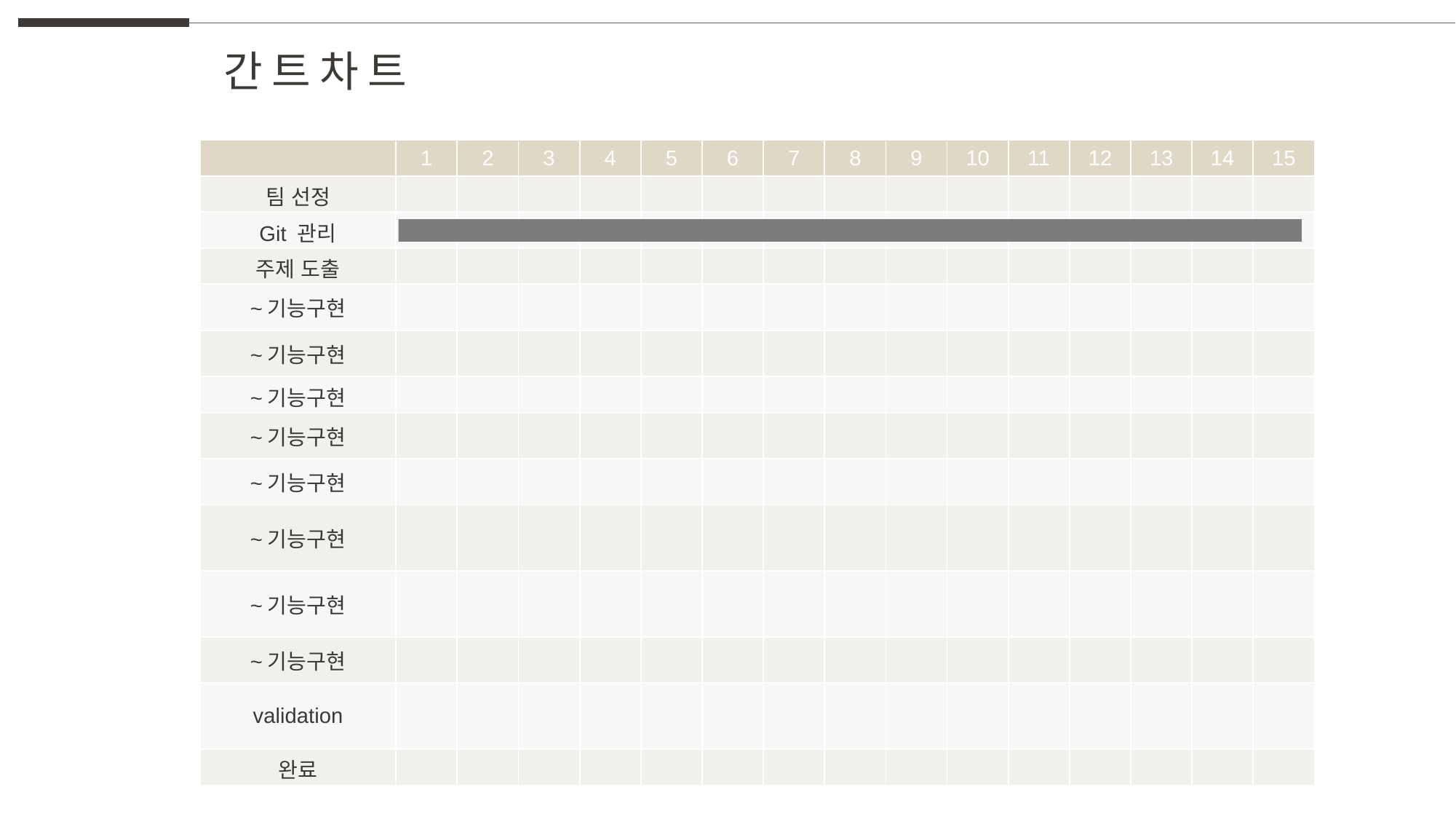

간트차트
|  | 1 | 2 | 3 | 4 | 5 | 6 | 7 | 8 | 9 | 10 | 11 | 12 | 13 | 14 | 15 |
| --- | --- | --- | --- | --- | --- | --- | --- | --- | --- | --- | --- | --- | --- | --- | --- |
| 팀 선정 |  |  |  |  |  |  |  |  |  |  |  |  |  |  |  |
| Git 관리 |  |  |  |  |  |  |  |  |  |  |  |  |  |  |  |
| 주제 도출 |  |  |  |  |  |  |  |  |  |  |  |  |  |  |  |
| ~기능구현 |  |  |  |  |  |  |  |  |  |  |  |  |  |  |  |
| ~기능구현 |  |  |  |  |  |  |  |  |  |  |  |  |  |  |  |
| ~기능구현 |  |  |  |  |  |  |  |  |  |  |  |  |  |  |  |
| ~기능구현 |  |  |  |  |  |  |  |  |  |  |  |  |  |  |  |
| ~기능구현 |  |  |  |  |  |  |  |  |  |  |  |  |  |  |  |
| ~기능구현 |  |  |  |  |  |  |  |  |  |  |  |  |  |  |  |
| ~기능구현 |  |  |  |  |  |  |  |  |  |  |  |  |  |  |  |
| ~기능구현 |  |  |  |  |  |  |  |  |  |  |  |  |  |  |  |
| validation |  |  |  |  |  |  |  |  |  |  |  |  |  |  |  |
| 완료 |  |  |  |  |  |  |  |  |  |  |  |  |  |  |  |